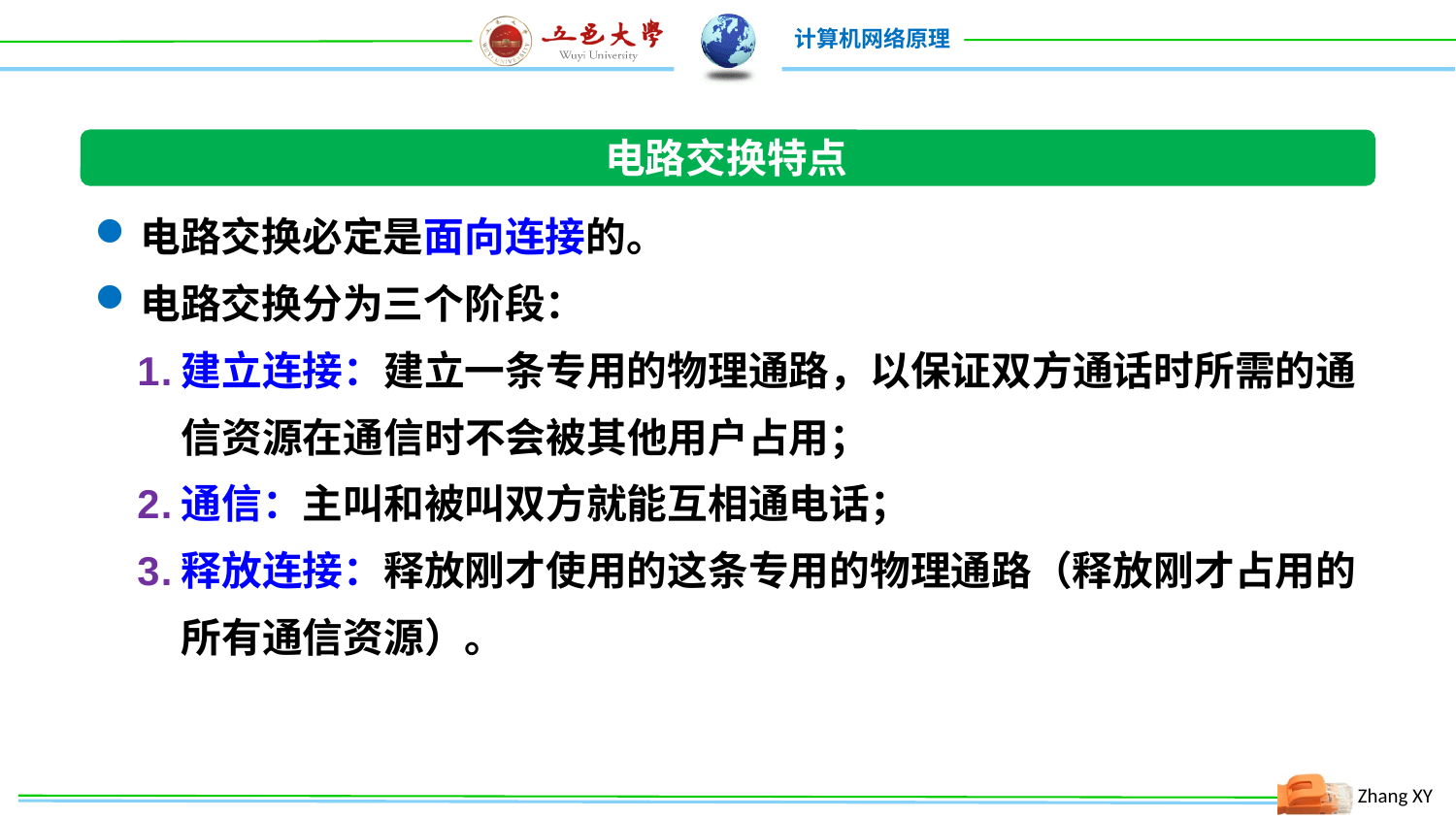

电路交换特点

电路交换必定是面向连接的。
电路交换分为三个阶段：
建立连接：建立一条专用的物理通路，以保证双方通话时所需的通信资源在通信时不会被其他用户占用；
通信：主叫和被叫双方就能互相通电话；
释放连接：释放刚才使用的这条专用的物理通路（释放刚才占用的所有通信资源）。